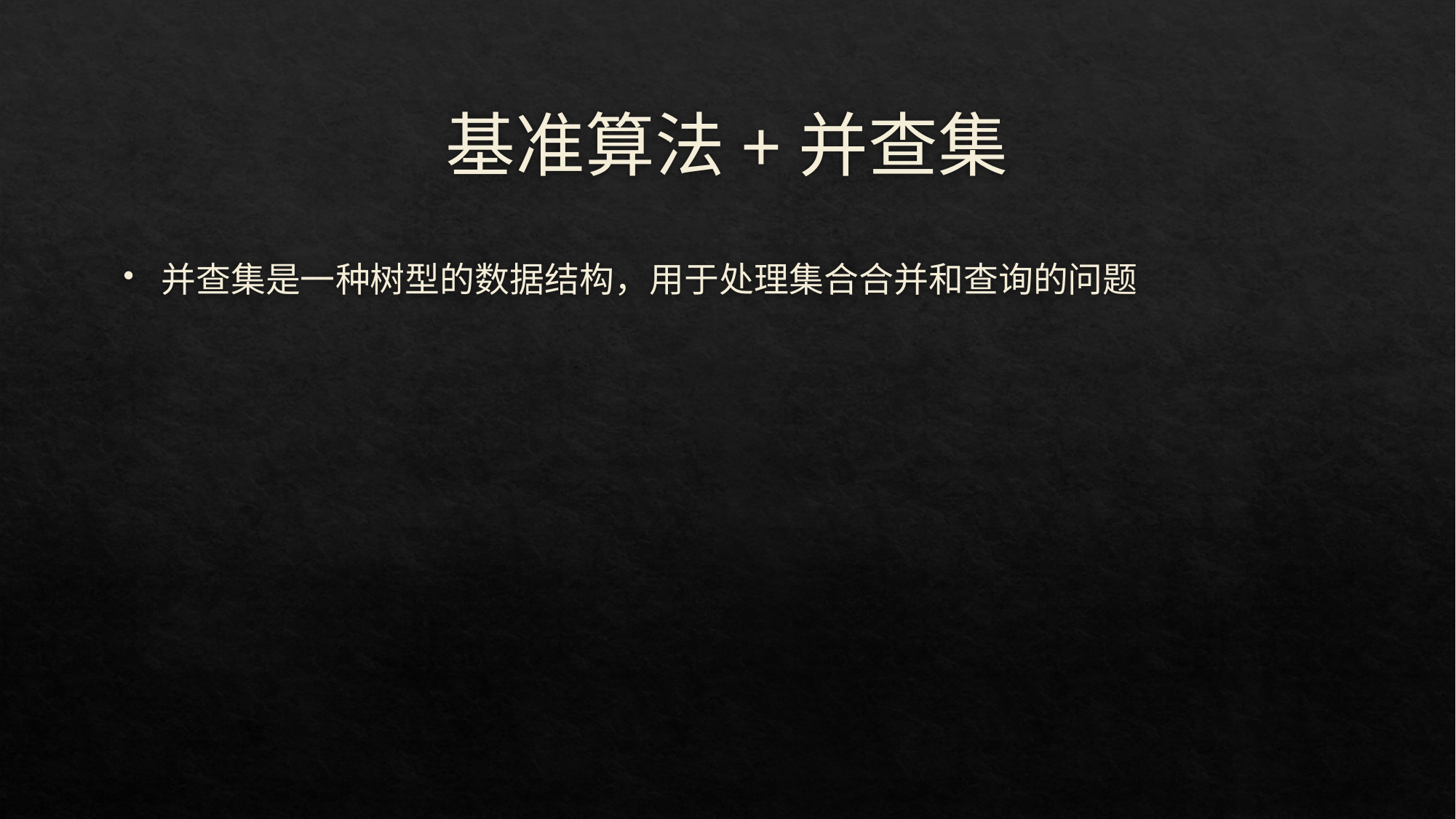

# 基准算法+并查集
并查集是一种树型的数据结构，用于处理集合合并和查询的问题